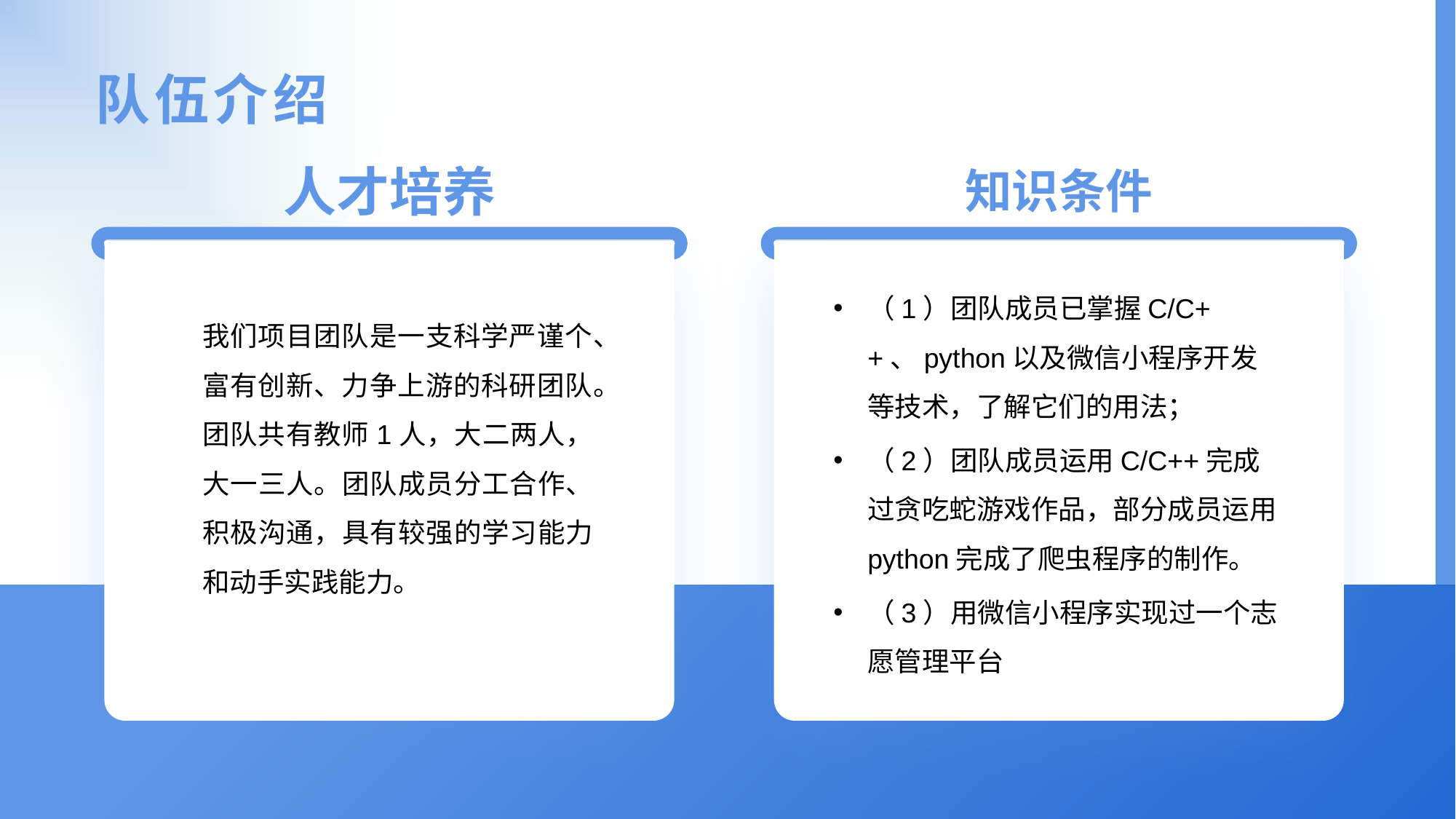

队伍介绍
人才培养
知识条件

（1）团队成员已掌握C/C++、python以及微信小程序开发等技术，了解它们的用法；
（2）团队成员运用C/C++完成过贪吃蛇游戏作品，部分成员运用python完成了爬虫程序的制作。
（3）用微信小程序实现过一个志愿管理平台

我们项目团队是一支科学严谨个、富有创新、力争上游的科研团队。团队共有教师1人，大二两人，大一三人。团队成员分工合作、积极沟通，具有较强的学习能力和动手实践能力。